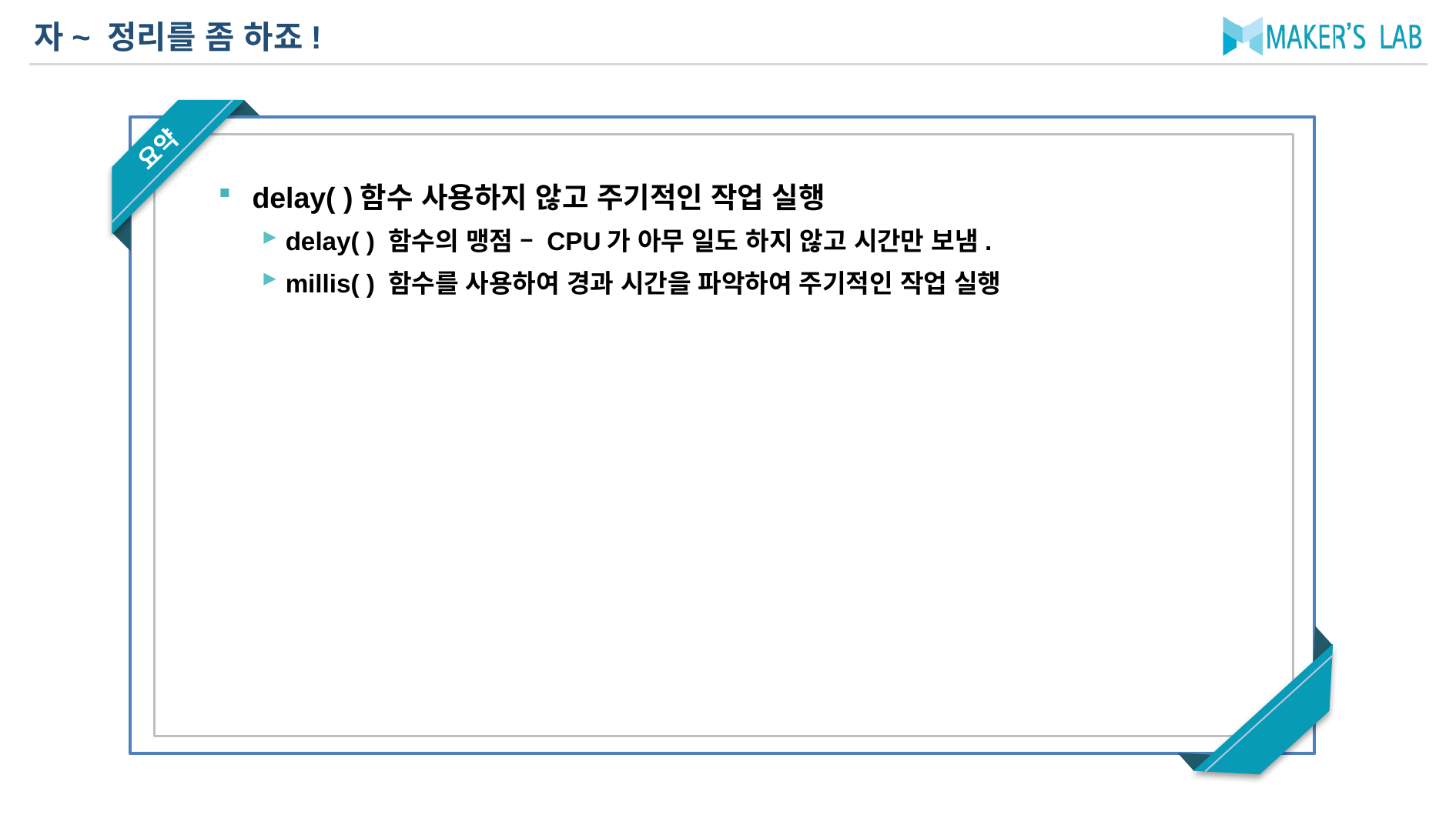

# 자~ 정리를 좀 하죠!
delay( )함수 사용하지 않고 주기적인 작업 실행
delay( ) 함수의 맹점 – CPU가 아무 일도 하지 않고 시간만 보냄.
millis( ) 함수를 사용하여 경과 시간을 파악하여 주기적인 작업 실행